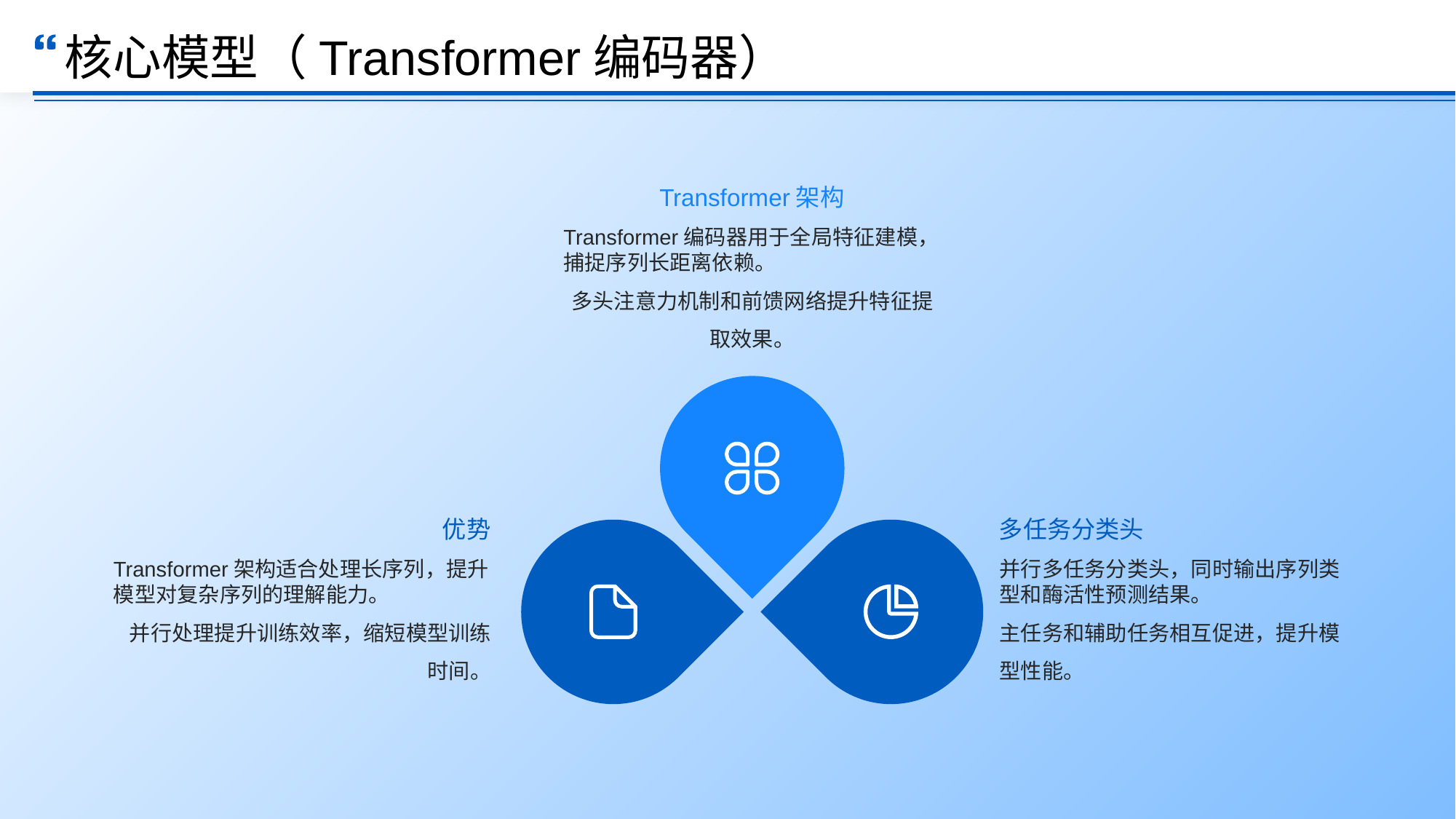

核心模型（Transformer编码器）

Transformer架构
Transformer编码器用于全局特征建模，捕捉序列长距离依赖。
多头注意力机制和前馈网络提升特征提取效果。

优势
多任务分类头

Transformer架构适合处理长序列，提升模型对复杂序列的理解能力。
并行处理提升训练效率，缩短模型训练时间。
并行多任务分类头，同时输出序列类型和酶活性预测结果。
主任务和辅助任务相互促进，提升模型性能。